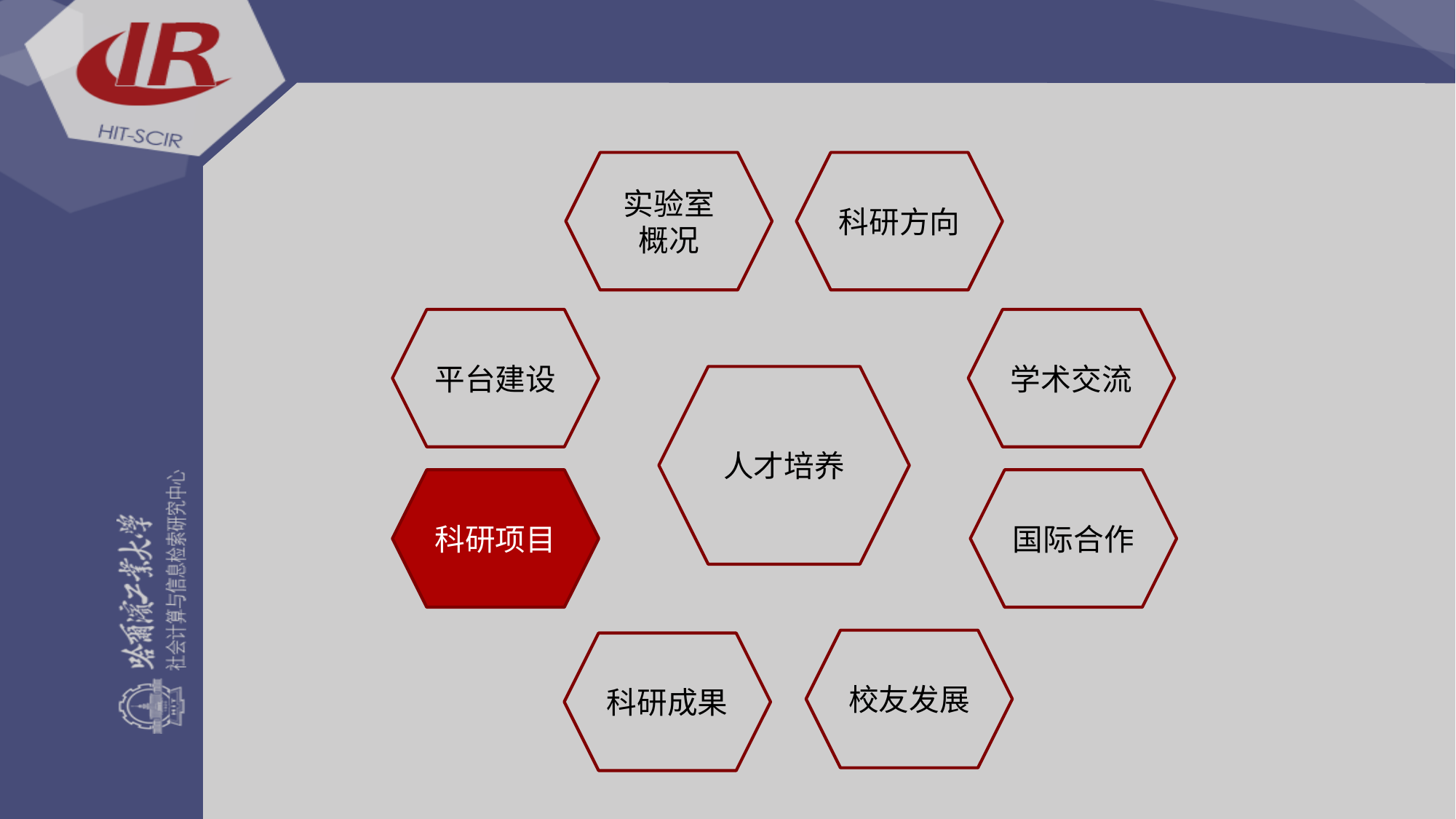

实验室
概况
科研方向
平台建设
学术交流
人才培养
科研项目
国际合作
校友发展
科研成果